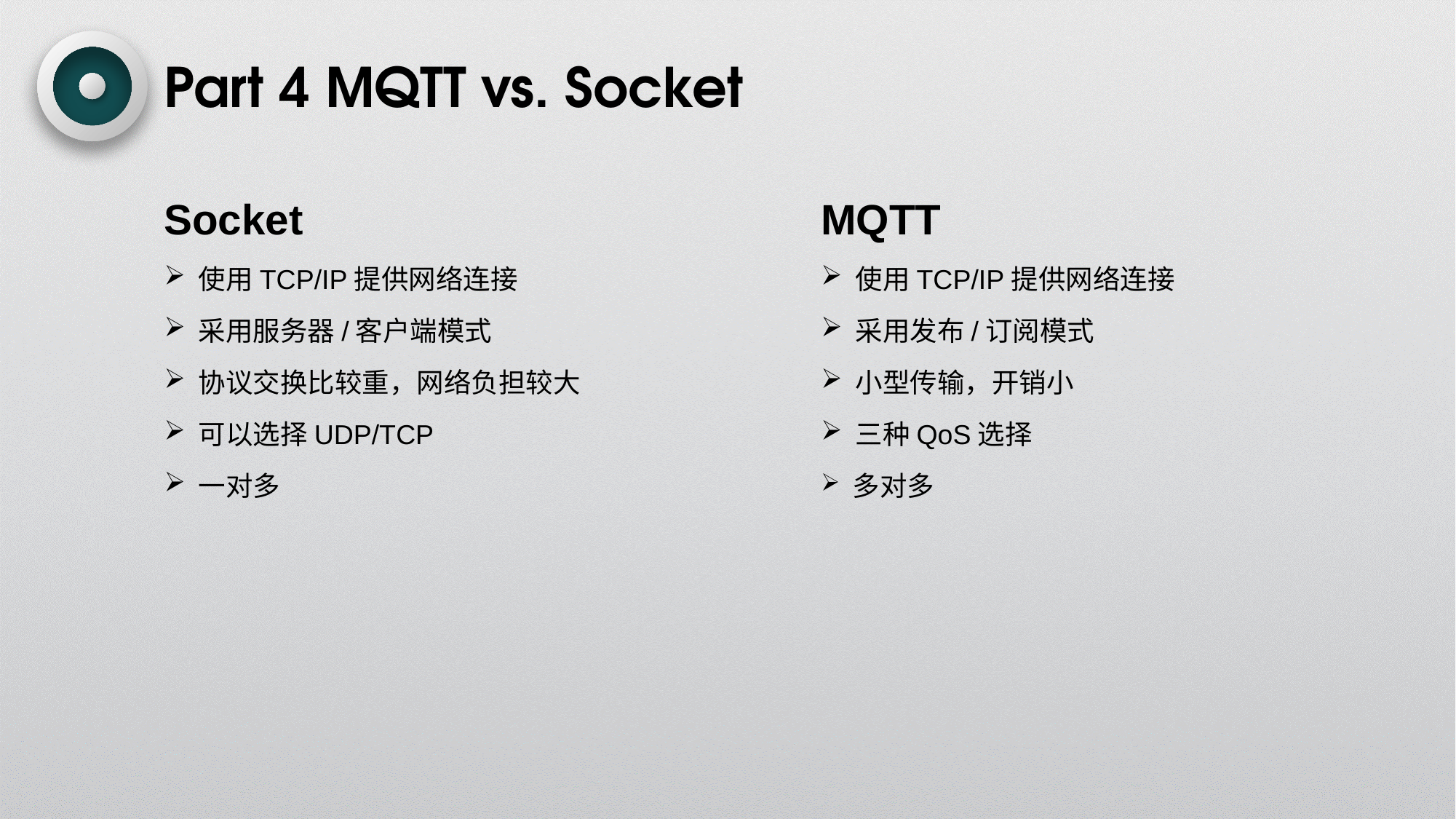

Part 4 MQTT vs. Socket
MQTT
 使用TCP/IP提供网络连接
 采用发布/订阅模式
 小型传输，开销小
 三种QoS选择
 多对多
Socket
 使用TCP/IP提供网络连接
 采用服务器/客户端模式
 协议交换比较重，网络负担较大
 可以选择UDP/TCP
 一对多